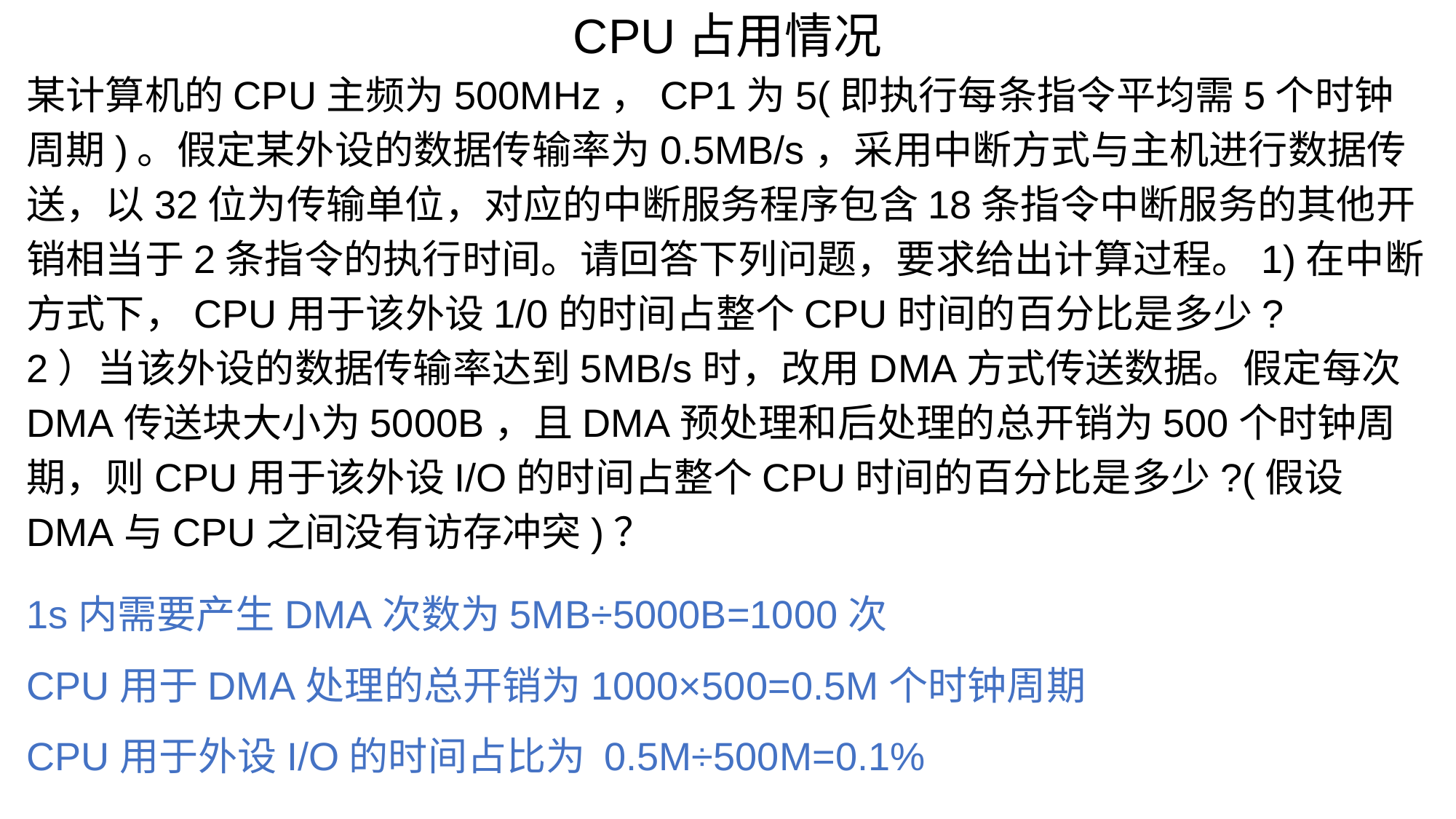

CPU占用情况
某计算机的CPU主频为500MHz，CP1为5(即执行每条指令平均需5个时钟周期)。假定某外设的数据传输率为0.5MB/s，采用中断方式与主机进行数据传送，以32位为传输单位，对应的中断服务程序包含18条指令中断服务的其他开销相当于2条指令的执行时间。请回答下列问题，要求给出计算过程。1)在中断方式下，CPU用于该外设1/0的时间占整个CPU时间的百分比是多少?
2）当该外设的数据传输率达到5MB/s时，改用DMA方式传送数据。假定每次DMA传送块大小为5000B，且DMA预处理和后处理的总开销为500个时钟周期，则CPU用于该外设I/O的时间占整个CPU时间的百分比是多少?(假设DMA与CPU之间没有访存冲突)？
1s内需要产生DMA次数为5MB÷5000B=1000次
CPU用于DMA处理的总开销为1000×500=0.5M个时钟周期
CPU用于外设I/O的时间占比为 0.5M÷500M=0.1%